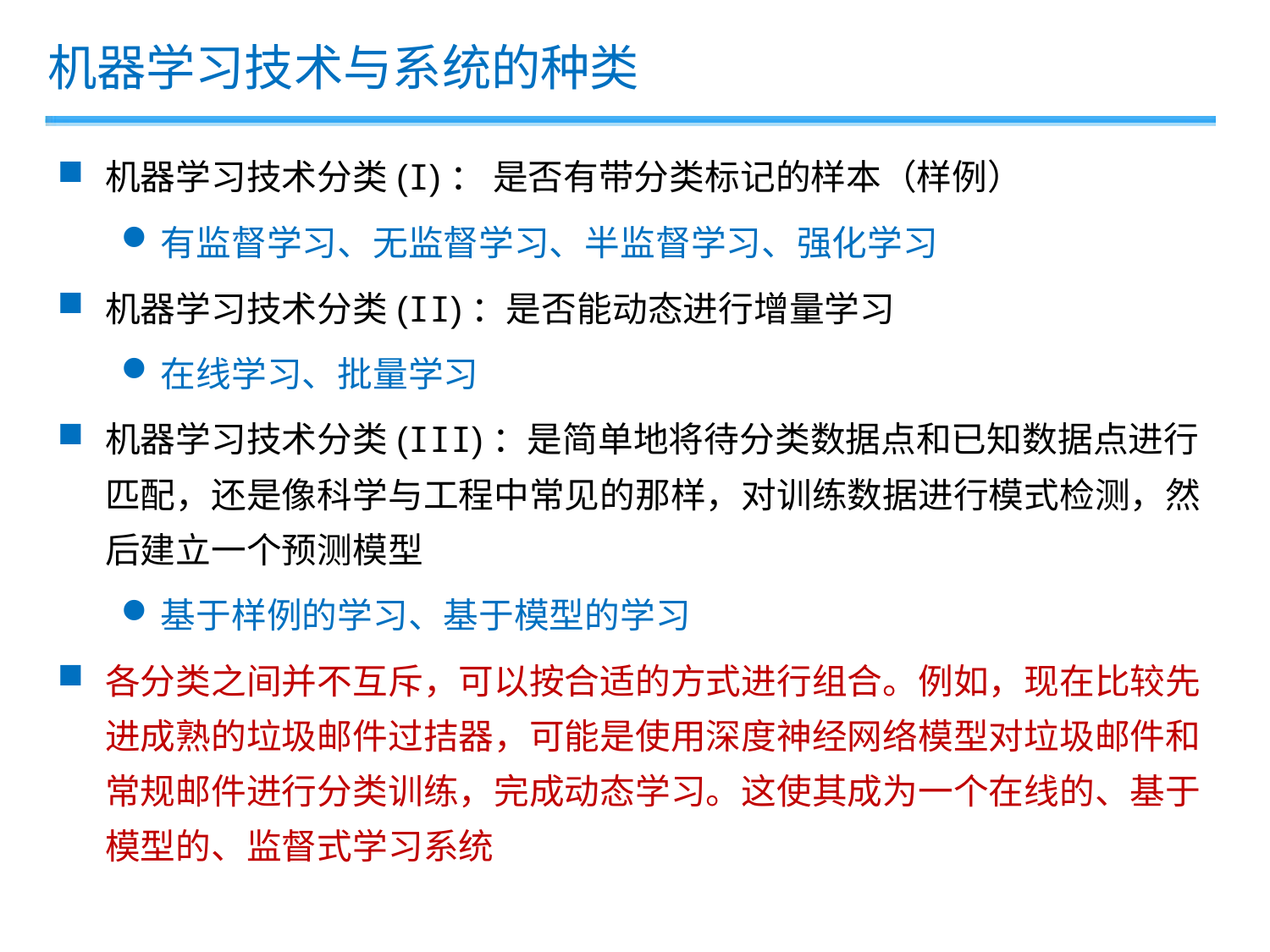

机器学习技术与系统的种类
机器学习技术分类(I)： 是否有带分类标记的样本（样例）
有监督学习、无监督学习、半监督学习、强化学习
机器学习技术分类(II)：是否能动态进行增量学习
在线学习、批量学习
机器学习技术分类(III)：是简单地将待分类数据点和已知数据点进行匹配，还是像科学与工程中常见的那样，对训练数据进行模式检测，然后建立一个预测模型
基于样例的学习、基于模型的学习
各分类之间并不互斥，可以按合适的方式进行组合。例如，现在比较先进成熟的垃圾邮件过拮器，可能是使用深度神经网络模型对垃圾邮件和常规邮件进行分类训练，完成动态学习。这使其成为一个在线的、基于模型的、监督式学习系统